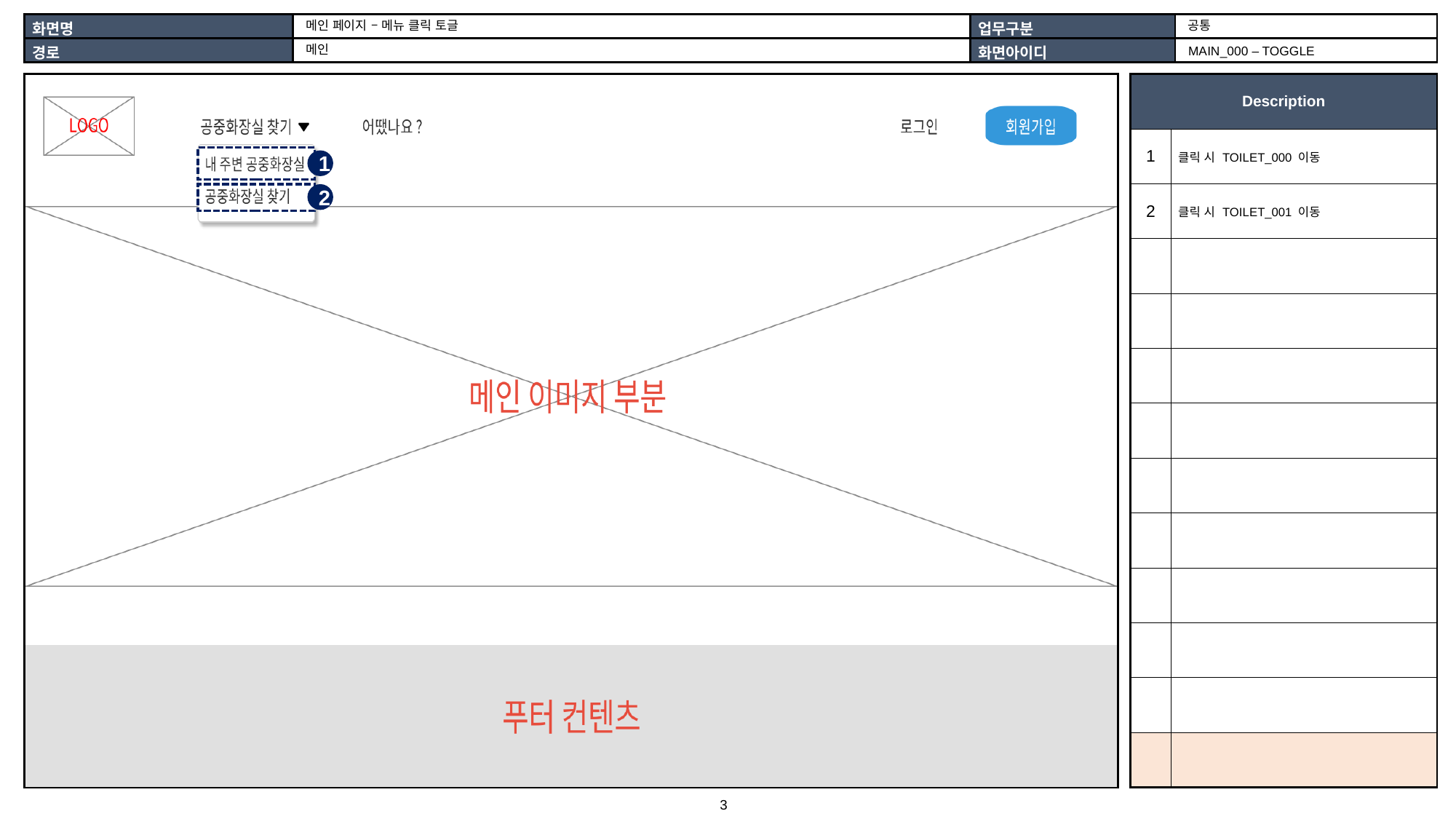

공통
메인 페이지 – 메뉴 클릭 토글
메인
MAIN_000 – TOGGLE
|  |
| --- |
| Description |  |
| --- | --- |
| 1 | 클릭 시 TOILET\_000 이동 |
| 2 | 클릭 시 TOILET\_001 이동 |
|  |  |
|  |  |
|  |  |
|  |  |
|  |  |
|  |  |
|  |  |
|  |  |
|  |  |
|  |  |

1

2